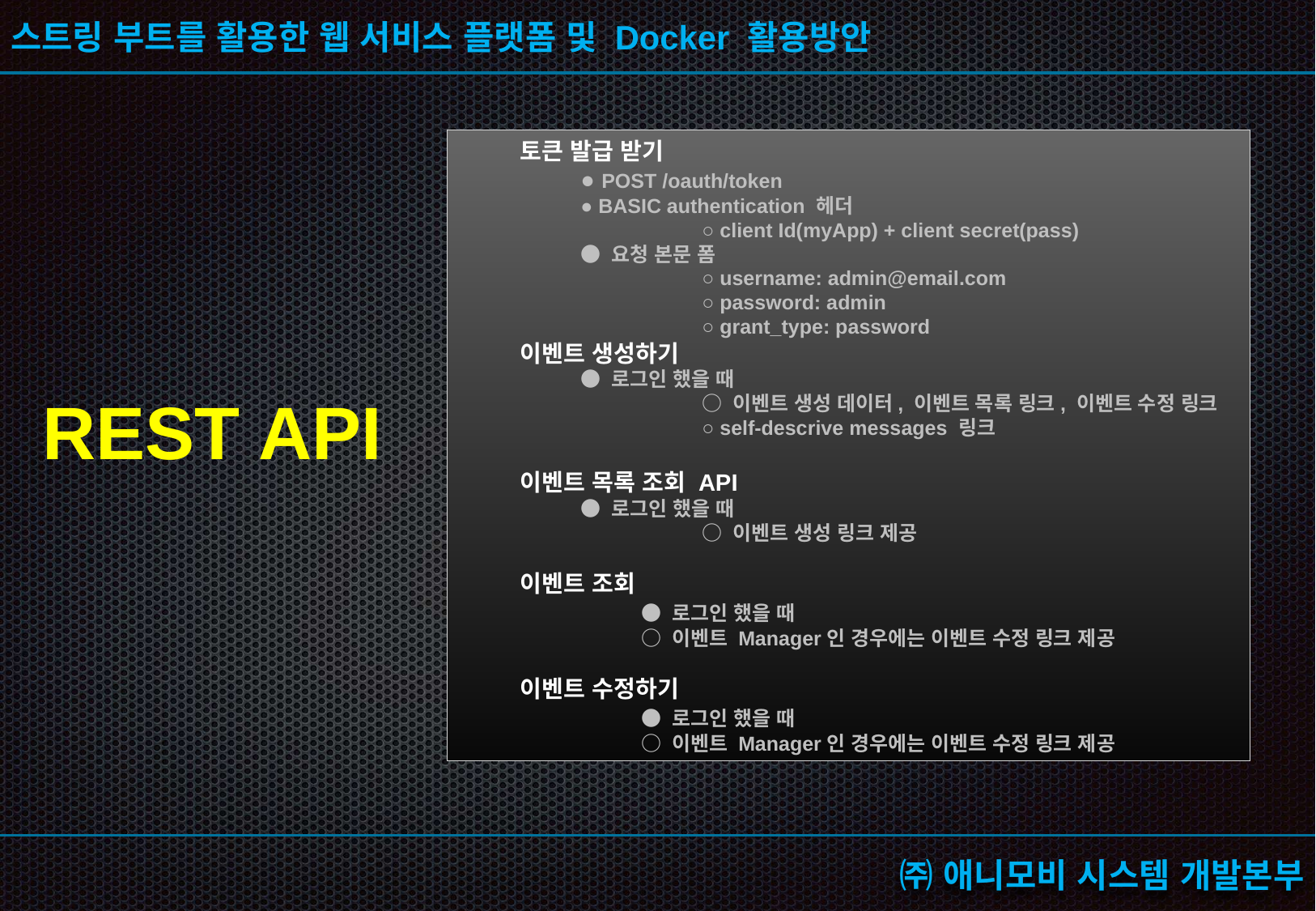

토큰 발급 받기
● POST /oauth/token
● BASIC authentication 헤더
	○ client Id(myApp) + client secret(pass)
● 요청 본문 폼
	○ username: admin@email.com
	○ password: admin
	○ grant_type: password
이벤트 생성하기
● 로그인 했을 때
	○ 이벤트 생성 데이터, 이벤트 목록 링크, 이벤트 수정 링크
	○ self-descrive messages 링크

이벤트 목록 조회 API
● 로그인 했을 때
	○ 이벤트 생성 링크 제공

이벤트 조회
	● 로그인 했을 때
	○ 이벤트 Manager인 경우에는 이벤트 수정 링크 제공

이벤트 수정하기
	● 로그인 했을 때
	○ 이벤트 Manager인 경우에는 이벤트 수정 링크 제공
REST API